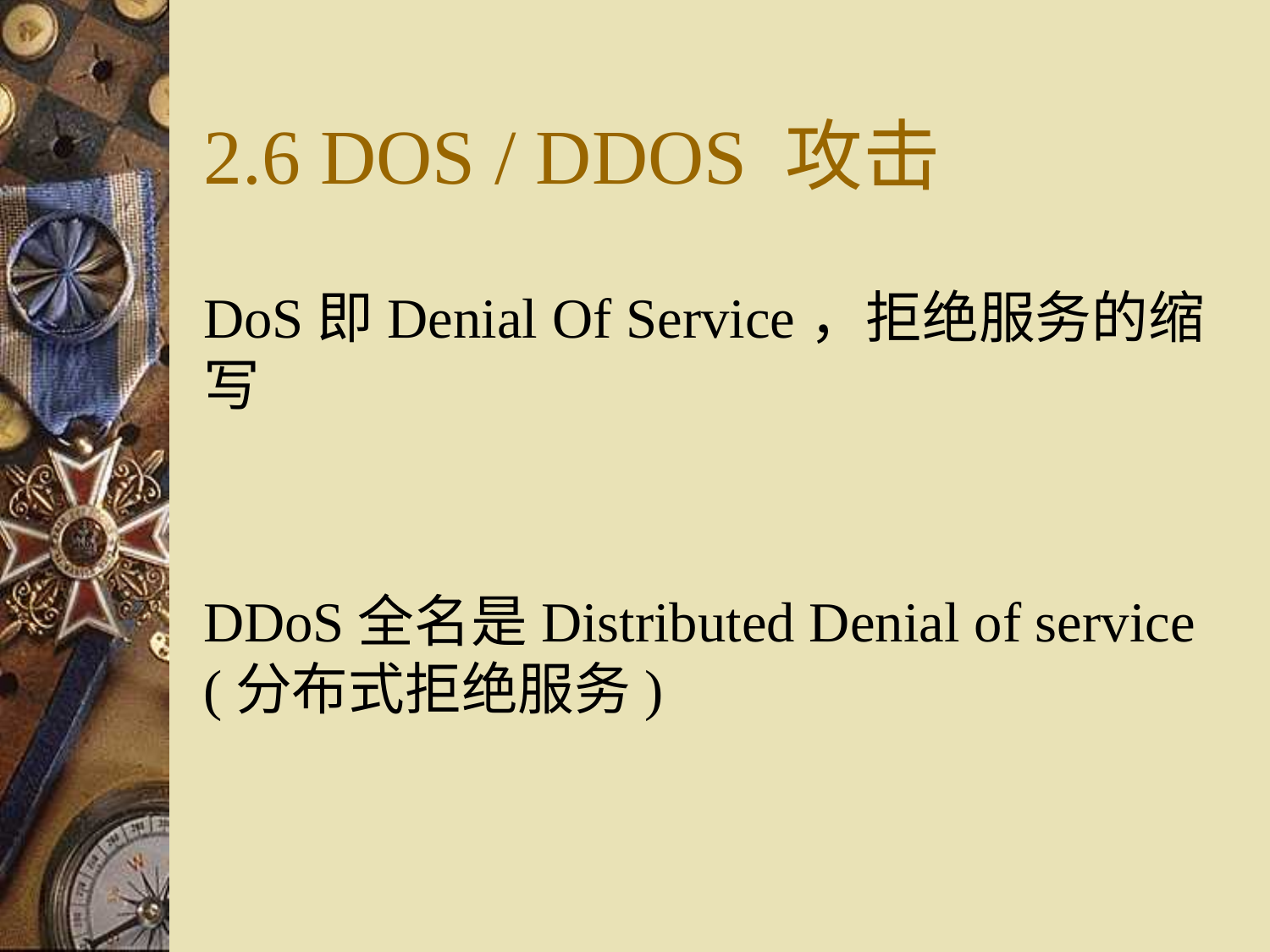

# 2.6 DOS / DDOS 攻击
DoS即Denial Of Service，拒绝服务的缩写

DDoS全名是Distributed Denial of service (分布式拒绝服务)